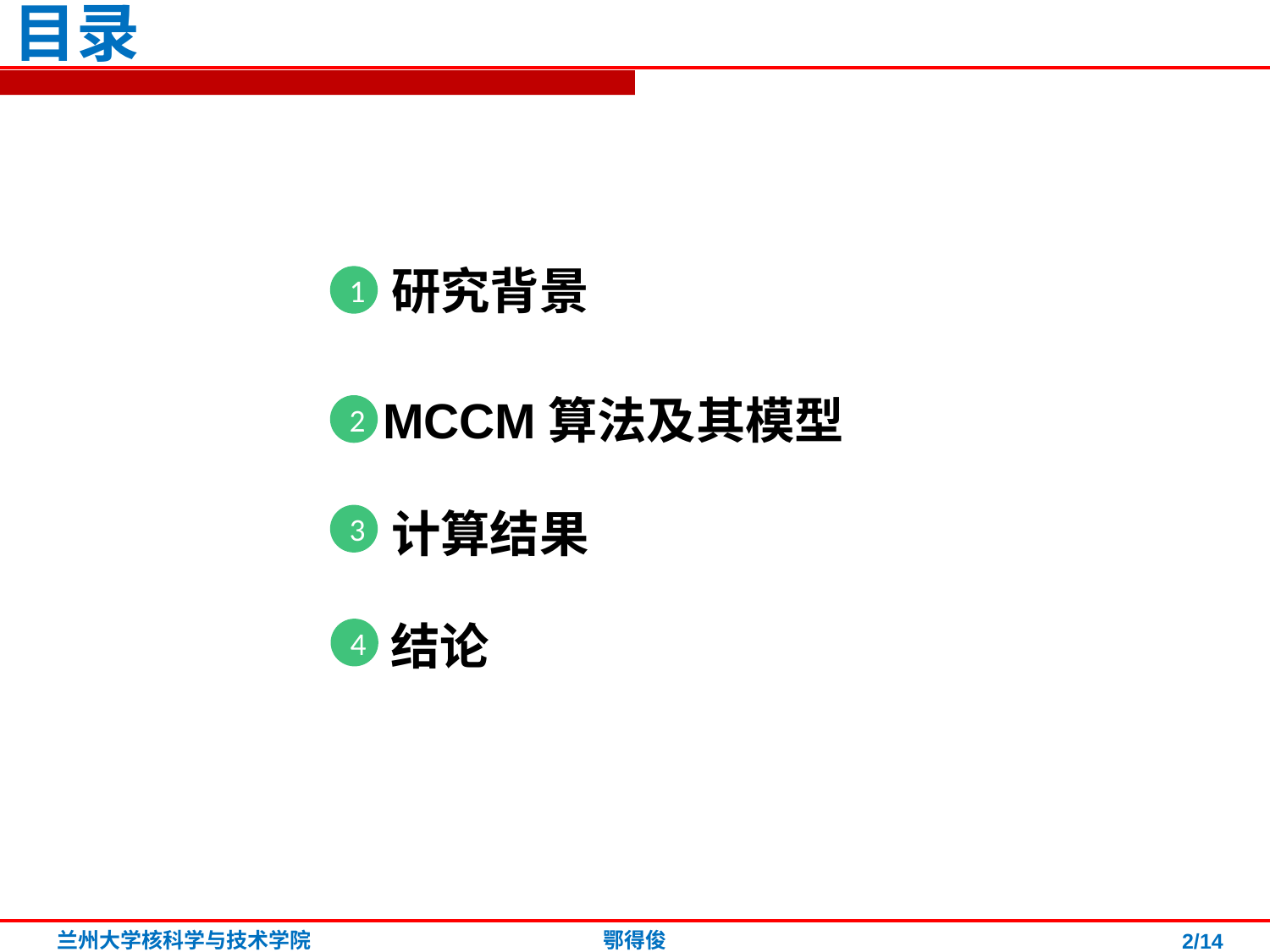

目录

研究背景
1
MCCM算法及其模型
2
计算结果
3
结论
4
鄂得俊
兰州大学核科学与技术学院
2/14